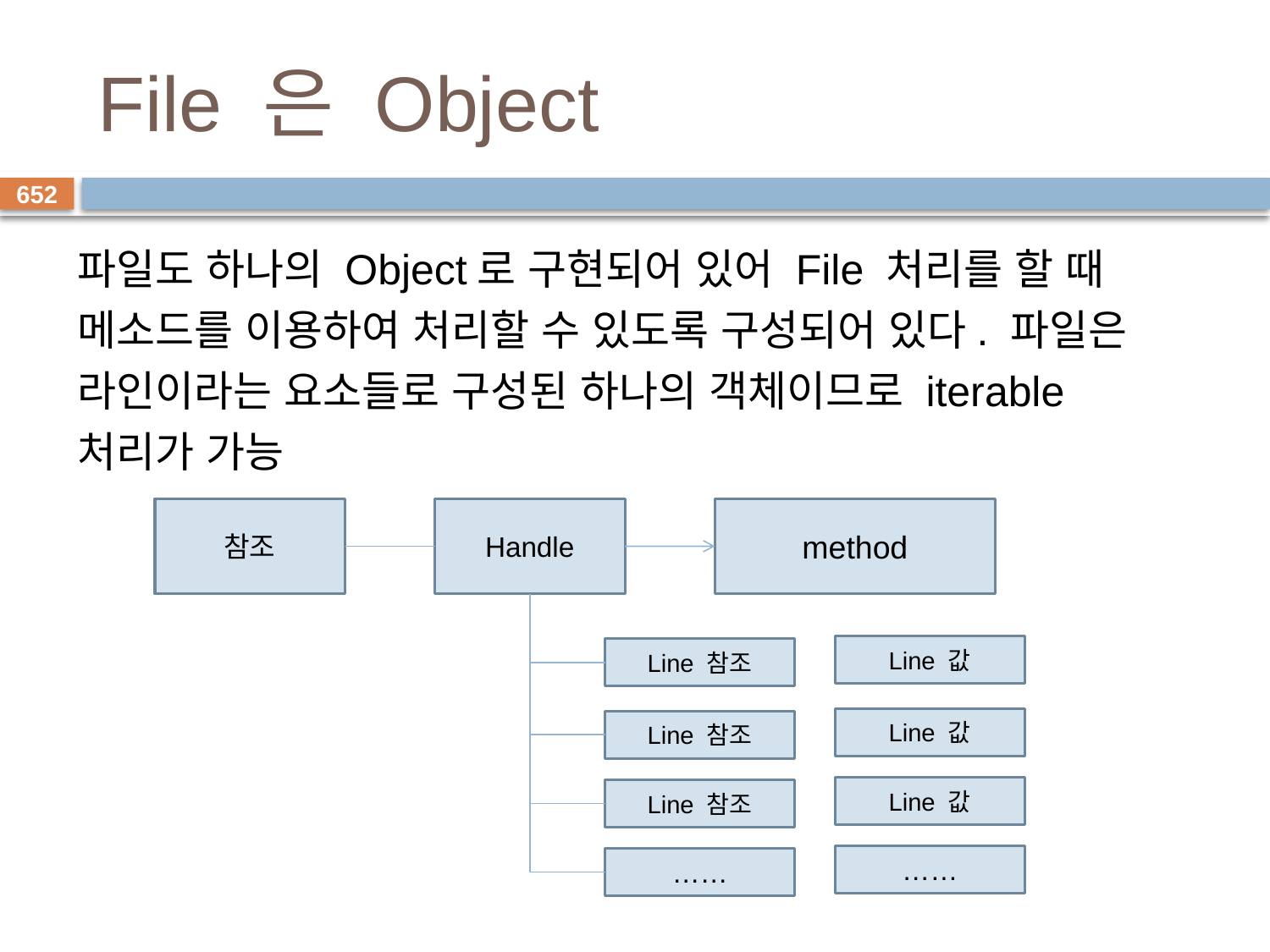

# File 은 Object
652
파일도 하나의 Object로 구현되어 있어 File 처리를 할 때 메소드를 이용하여 처리할 수 있도록 구성되어 있다. 파일은 라인이라는 요소들로 구성된 하나의 객체이므로 iterable 처리가 가능
참조
Handle
method
Line 값
Line 참조
Line 값
Line 참조
Line 값
Line 참조
……
……